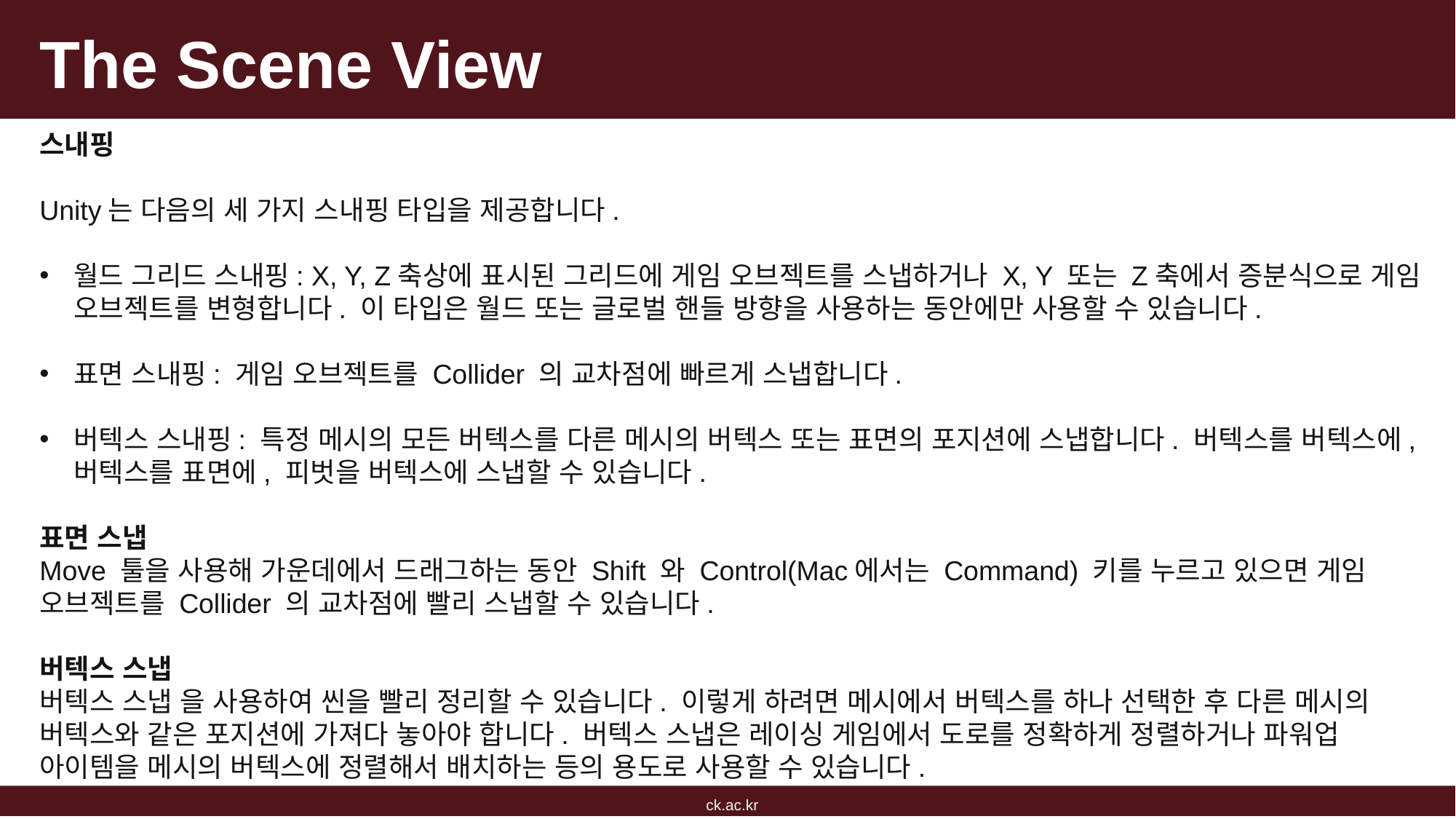

# The Scene View
스내핑

Unity는 다음의 세 가지 스내핑 타입을 제공합니다.

월드 그리드 스내핑: X, Y, Z축상에 표시된 그리드에 게임 오브젝트를 스냅하거나 X, Y 또는 Z축에서 증분식으로 게임 오브젝트를 변형합니다. 이 타입은 월드 또는 글로벌 핸들 방향을 사용하는 동안에만 사용할 수 있습니다.

표면 스내핑: 게임 오브젝트를 Collider 의 교차점에 빠르게 스냅합니다.

버텍스 스내핑: 특정 메시의 모든 버텍스를 다른 메시의 버텍스 또는 표면의 포지션에 스냅합니다. 버텍스를 버텍스에, 버텍스를 표면에, 피벗을 버텍스에 스냅할 수 있습니다.

표면 스냅
Move 툴을 사용해 가운데에서 드래그하는 동안 Shift 와 Control(Mac에서는 Command) 키를 누르고 있으면 게임 오브젝트를 Collider 의 교차점에 빨리 스냅할 수 있습니다.

버텍스 스냅
버텍스 스냅 을 사용하여 씬을 빨리 정리할 수 있습니다. 이렇게 하려면 메시에서 버텍스를 하나 선택한 후 다른 메시의 버텍스와 같은 포지션에 가져다 놓아야 합니다. 버텍스 스냅은 레이싱 게임에서 도로를 정확하게 정렬하거나 파워업 아이템을 메시의 버텍스에 정렬해서 배치하는 등의 용도로 사용할 수 있습니다.
ck.ac.kr